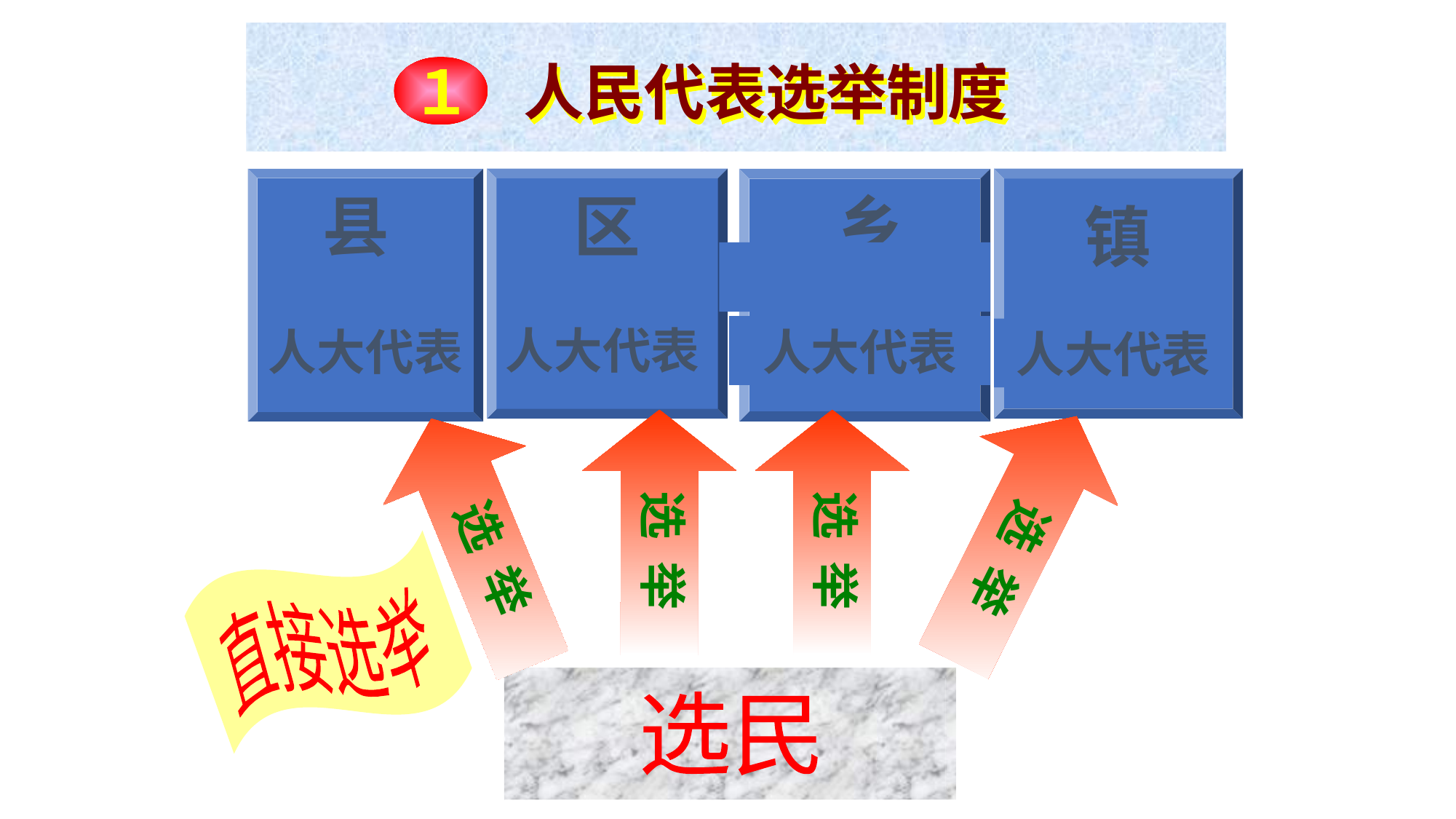

１
人民代表选举制度

县

人大代表

区
人大代表

乡

人大代表

镇
人大代表

选  举

选  举

选  举

选  举

直接选举

选民